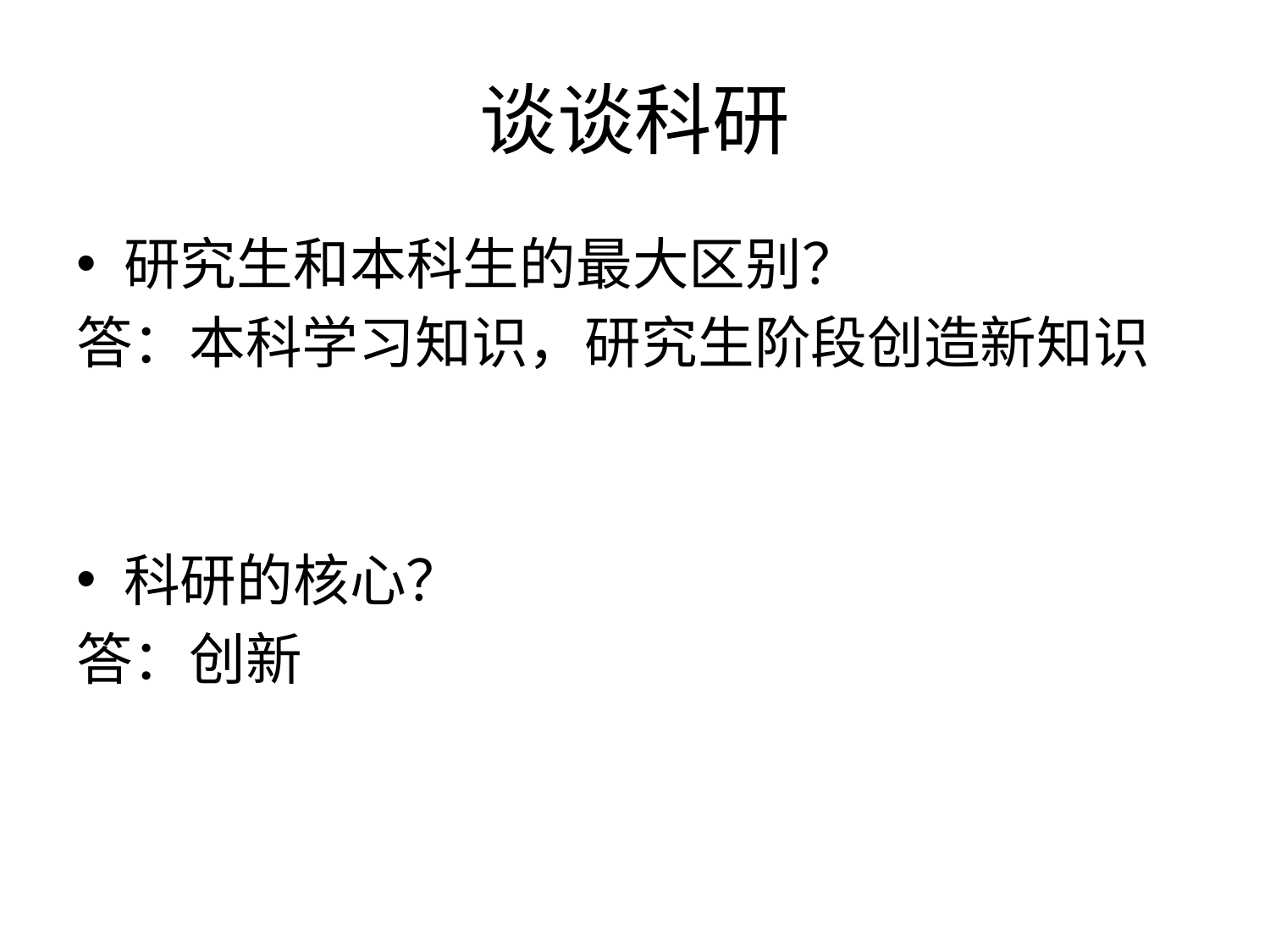

# 谈谈科研
研究生和本科生的最大区别？
答：本科学习知识，研究生阶段创造新知识

科研的核心？
答：创新